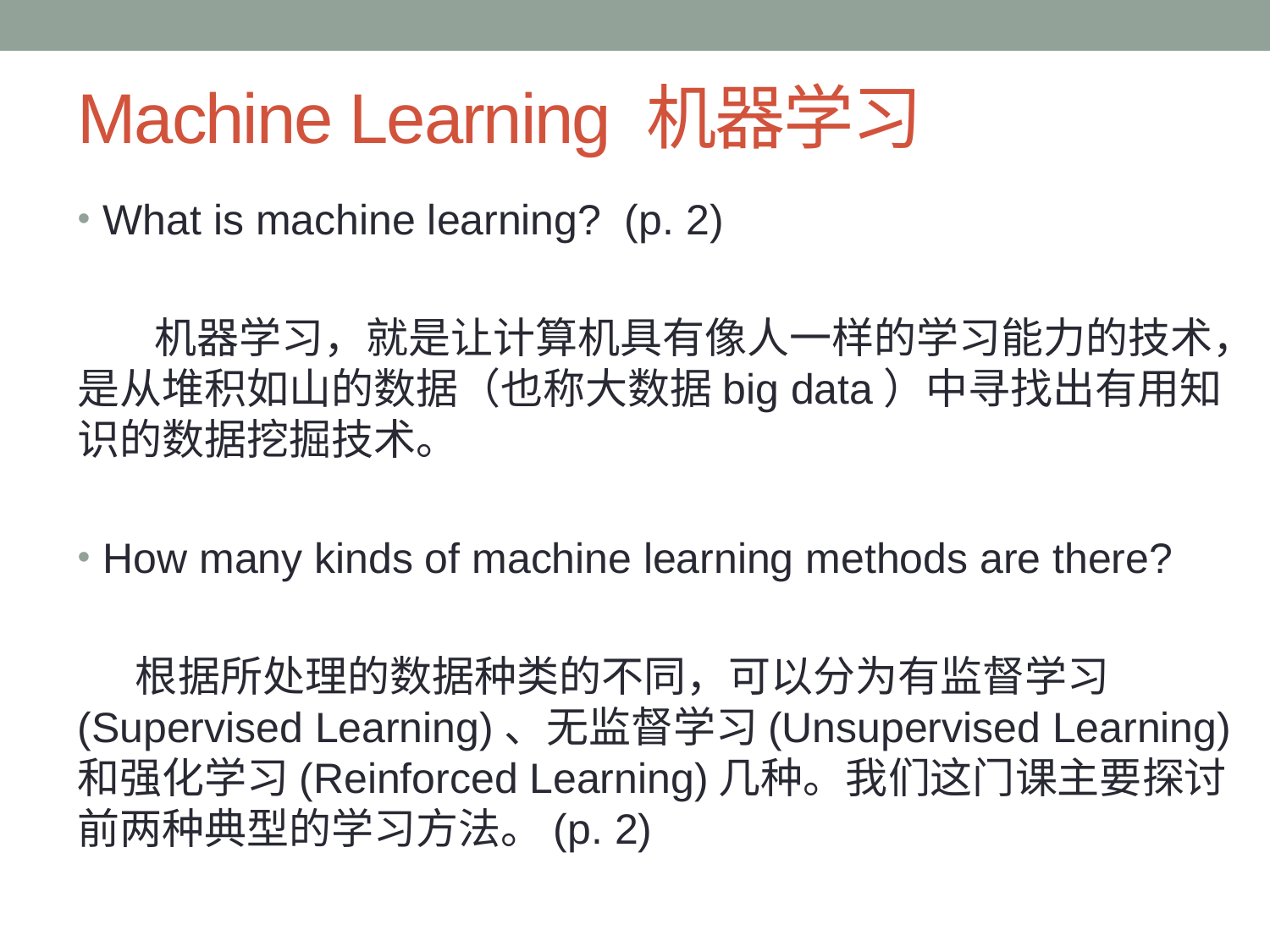

# Machine Learning 机器学习
What is machine learning?  (p. 2)

       机器学习，就是让计算机具有像人一样的学习能力的技术，是从堆积如山的数据（也称大数据big data）中寻找出有用知识的数据挖掘技术。

How many kinds of machine learning methods are there?

     根据所处理的数据种类的不同，可以分为有监督学习(Supervised Learning)、无监督学习(Unsupervised Learning)和强化学习(Reinforced Learning)几种。我们这门课主要探讨前两种典型的学习方法。(p. 2)